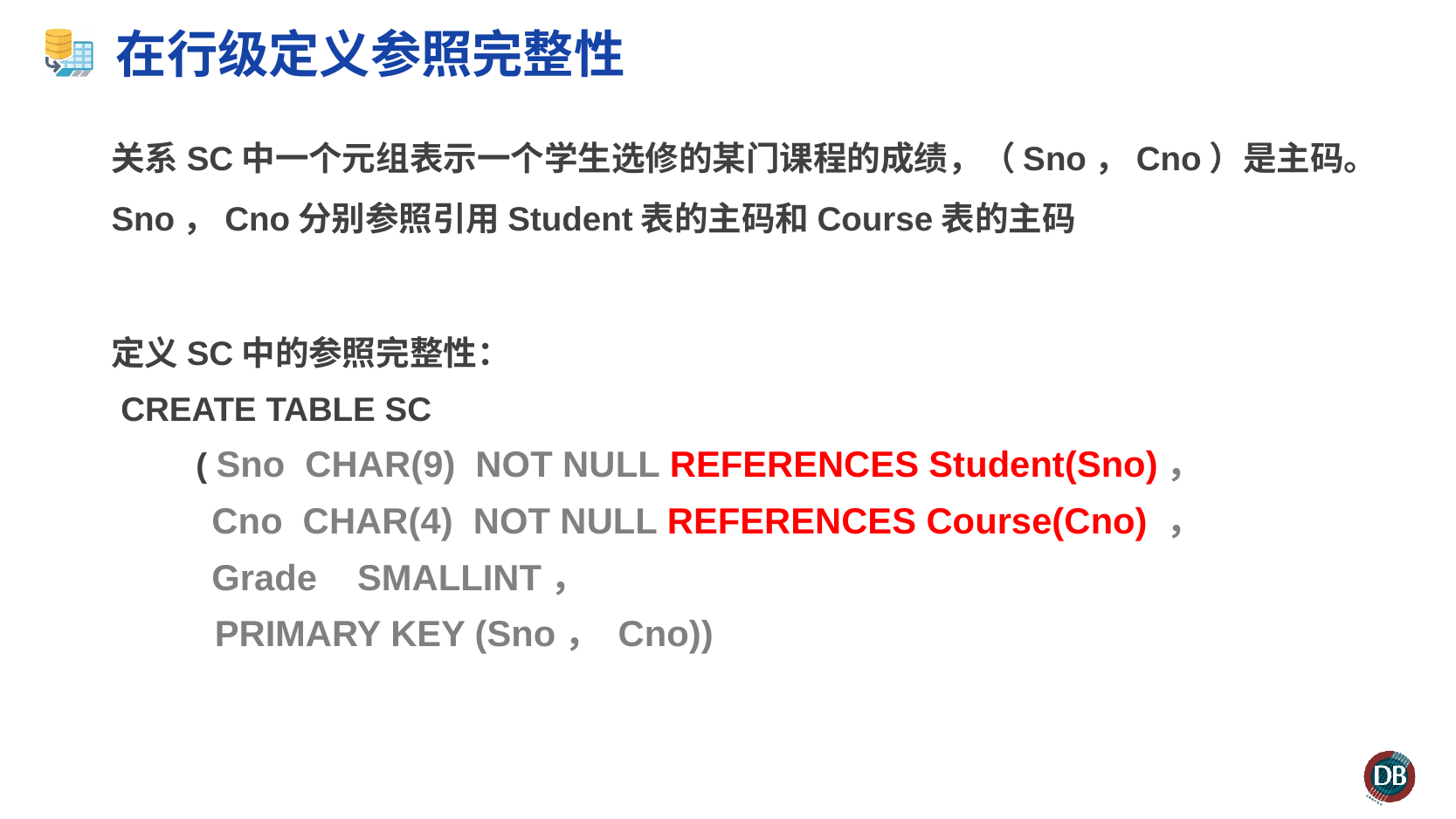

# 在行级定义参照完整性
关系SC中一个元组表示一个学生选修的某门课程的成绩，（Sno，Cno）是主码。Sno，Cno分别参照引用Student表的主码和Course表的主码

定义SC中的参照完整性：
 CREATE TABLE SC
         ( Sno  CHAR(9)  NOT NULL REFERENCES Student(Sno)，
          Cno  CHAR(4)  NOT NULL REFERENCES Course(Cno) ，
          Grade    SMALLINT，
           PRIMARY KEY (Sno， Cno))